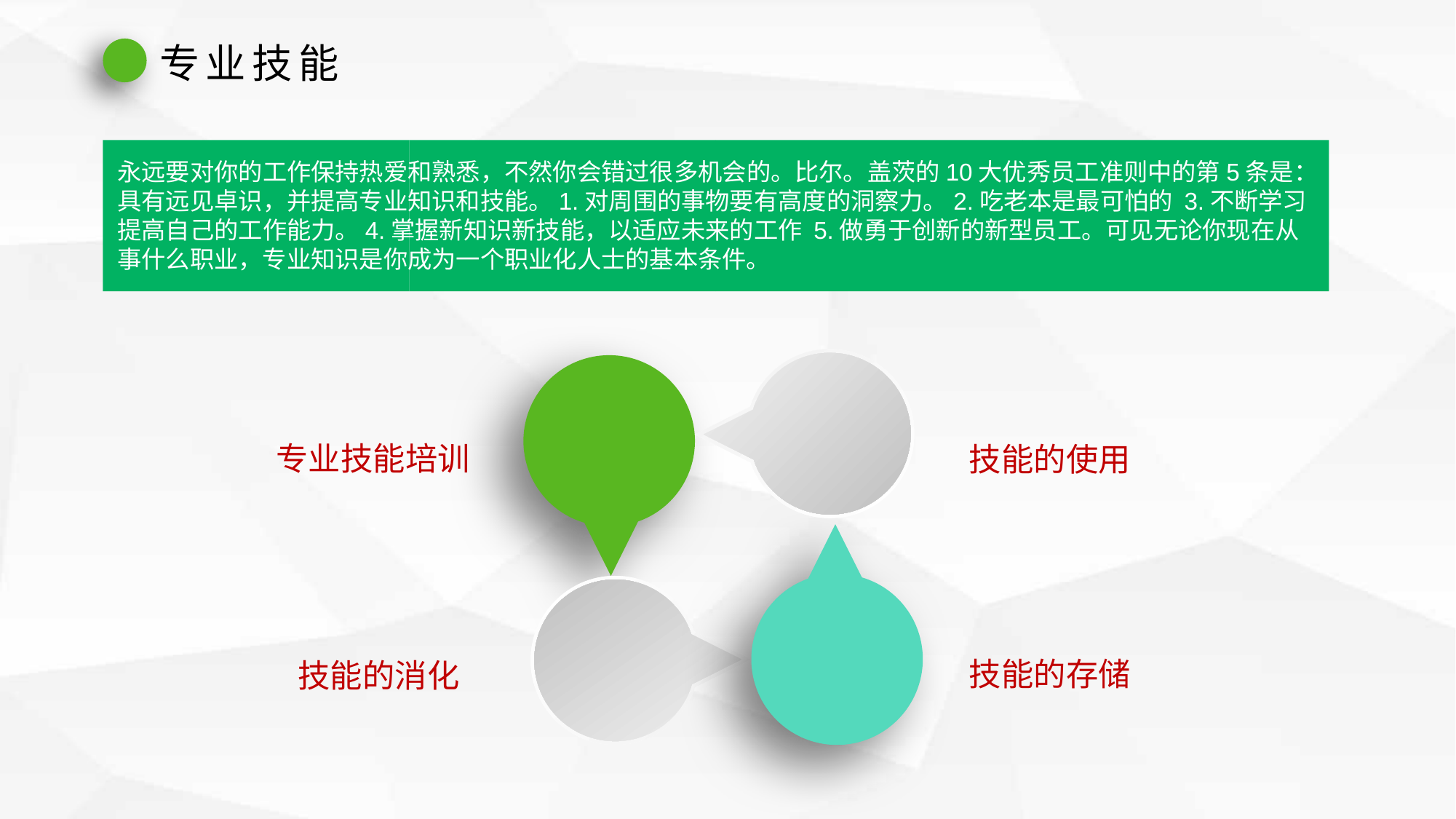

专业技能

永远要对你的工作保持热爱和熟悉，不然你会错过很多机会的。比尔。盖茨的10大优秀员工准则中的第5条是：
具有远见卓识，并提高专业知识和技能。1.对周围的事物要有高度的洞察力。2.吃老本是最可怕的 3.不断学习
提高自己的工作能力。4.掌握新知识新技能，以适应未来的工作 5.做勇于创新的新型员工。可见无论你现在从
事什么职业，专业知识是你成为一个职业化人士的基本条件。

专业技能培训
技能的使用

技能的存储
技能的消化
延时符